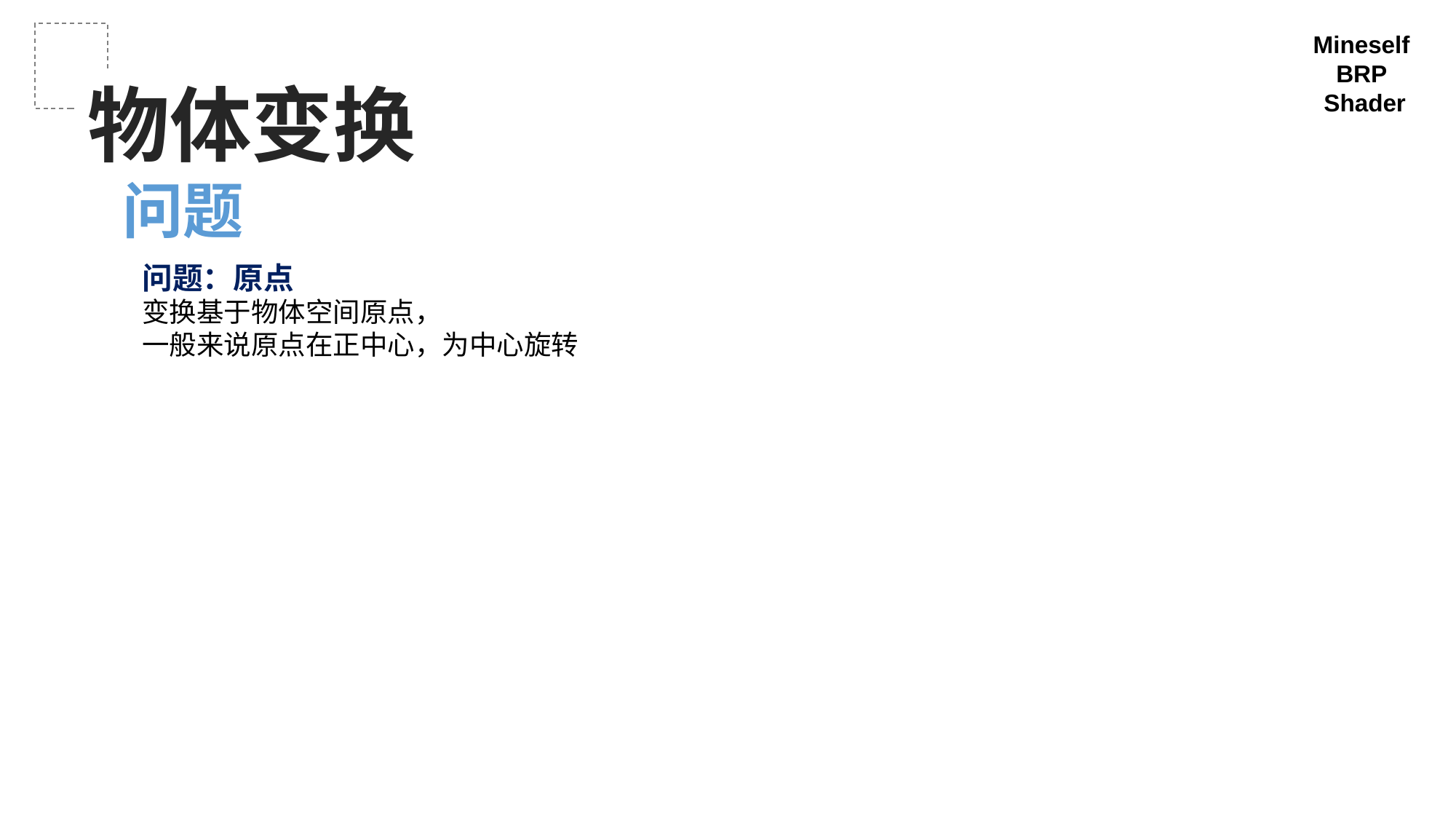

Mineself
BRP
Shader

物体变换
问题
问题：原点
变换基于物体空间原点，
一般来说原点在正中心，为中心旋转